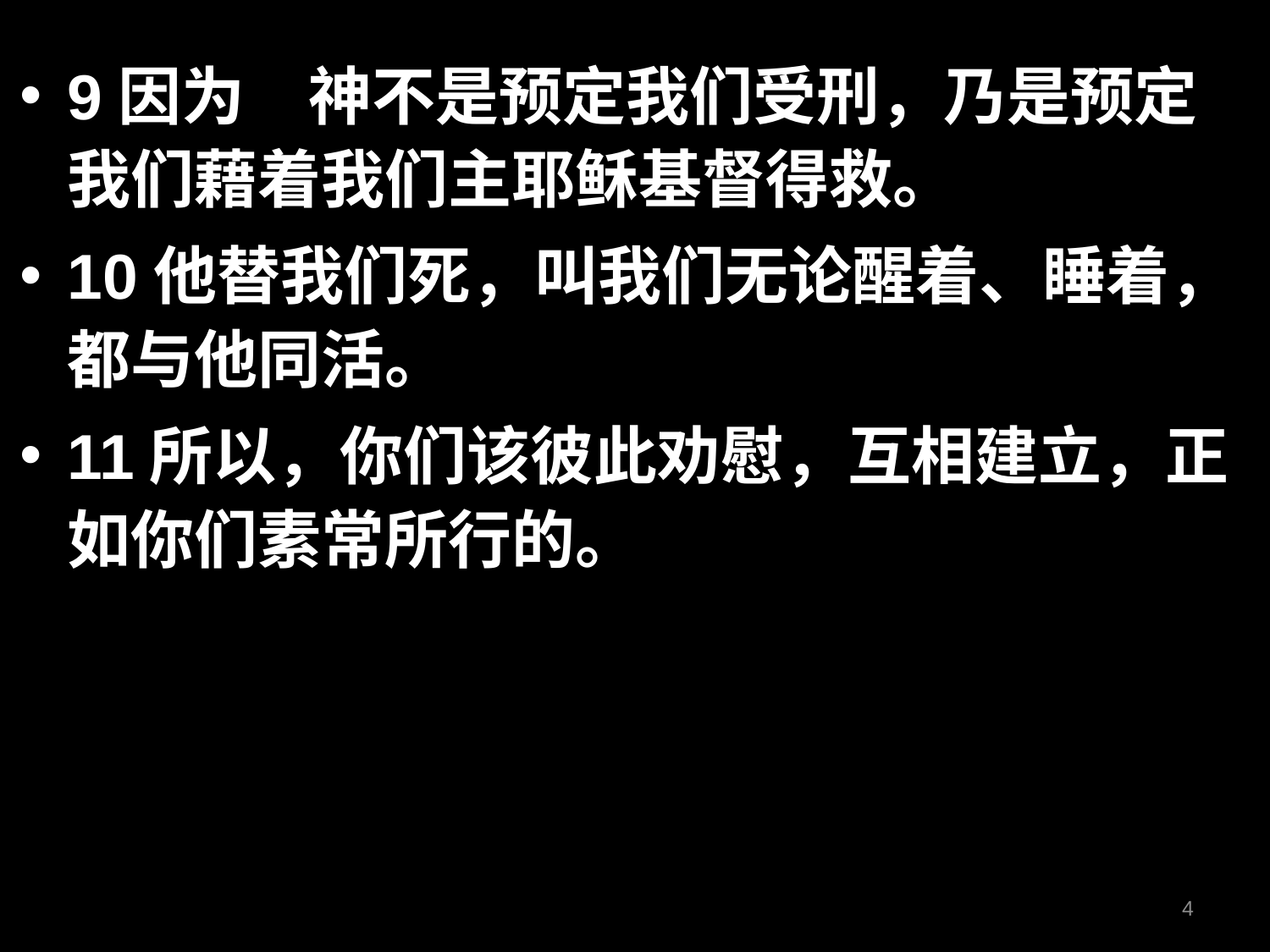

9因为　神不是预定我们受刑，乃是预定我们藉着我们主耶稣基督得救。
10他替我们死，叫我们无论醒着、睡着，都与他同活。
11所以，你们该彼此劝慰，互相建立，正如你们素常所行的。
4